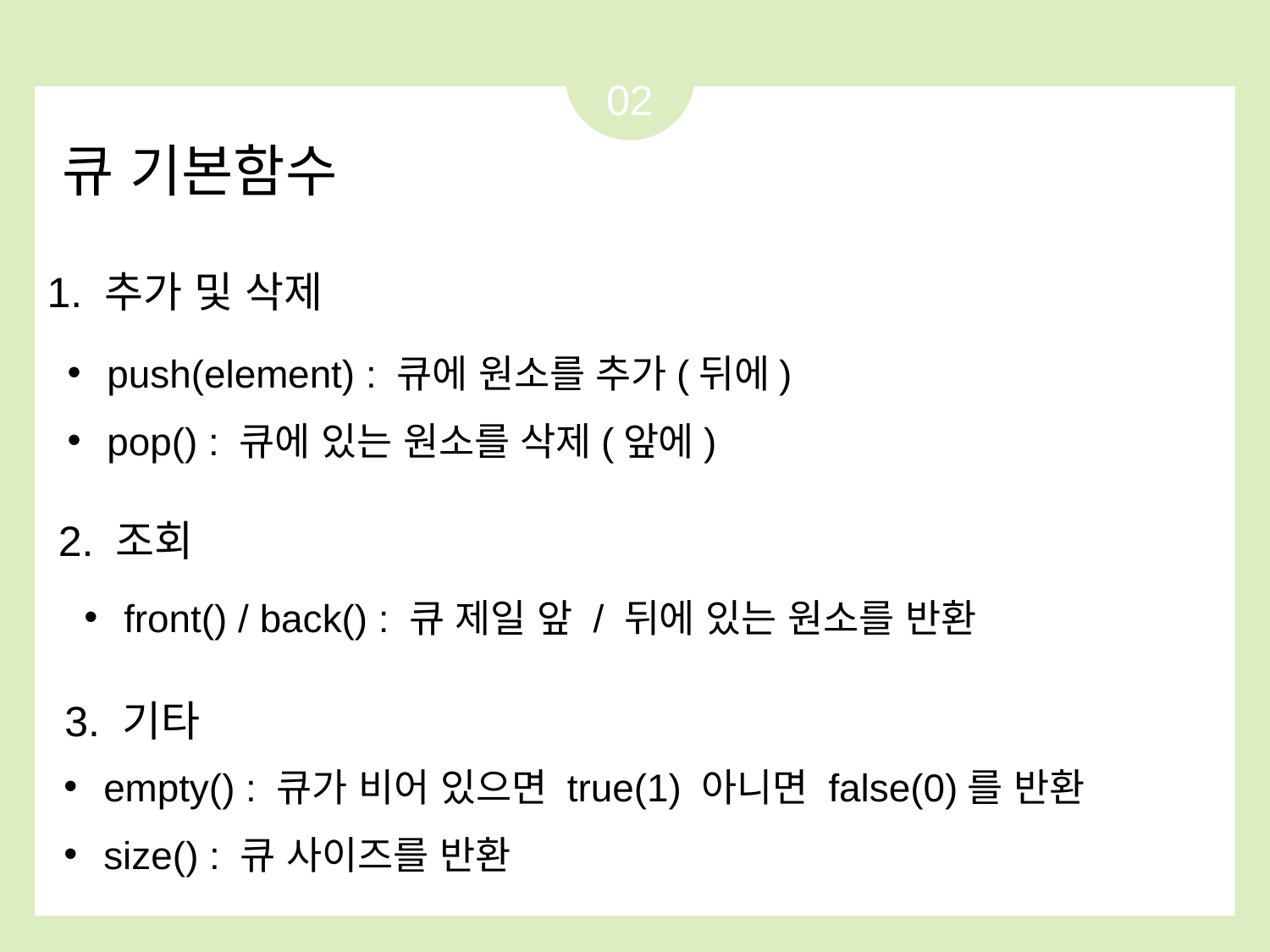

02

큐 기본함수
1. 추가 및 삭제
push(element) : 큐에 원소를 추가(뒤에)

pop() : 큐에 있는 원소를 삭제(앞에)
2. 조회
front() / back() : 큐 제일 앞 / 뒤에 있는 원소를 반환
3. 기타
empty() : 큐가 비어 있으면 true(1) 아니면 false(0)를 반환

size() : 큐 사이즈를 반환